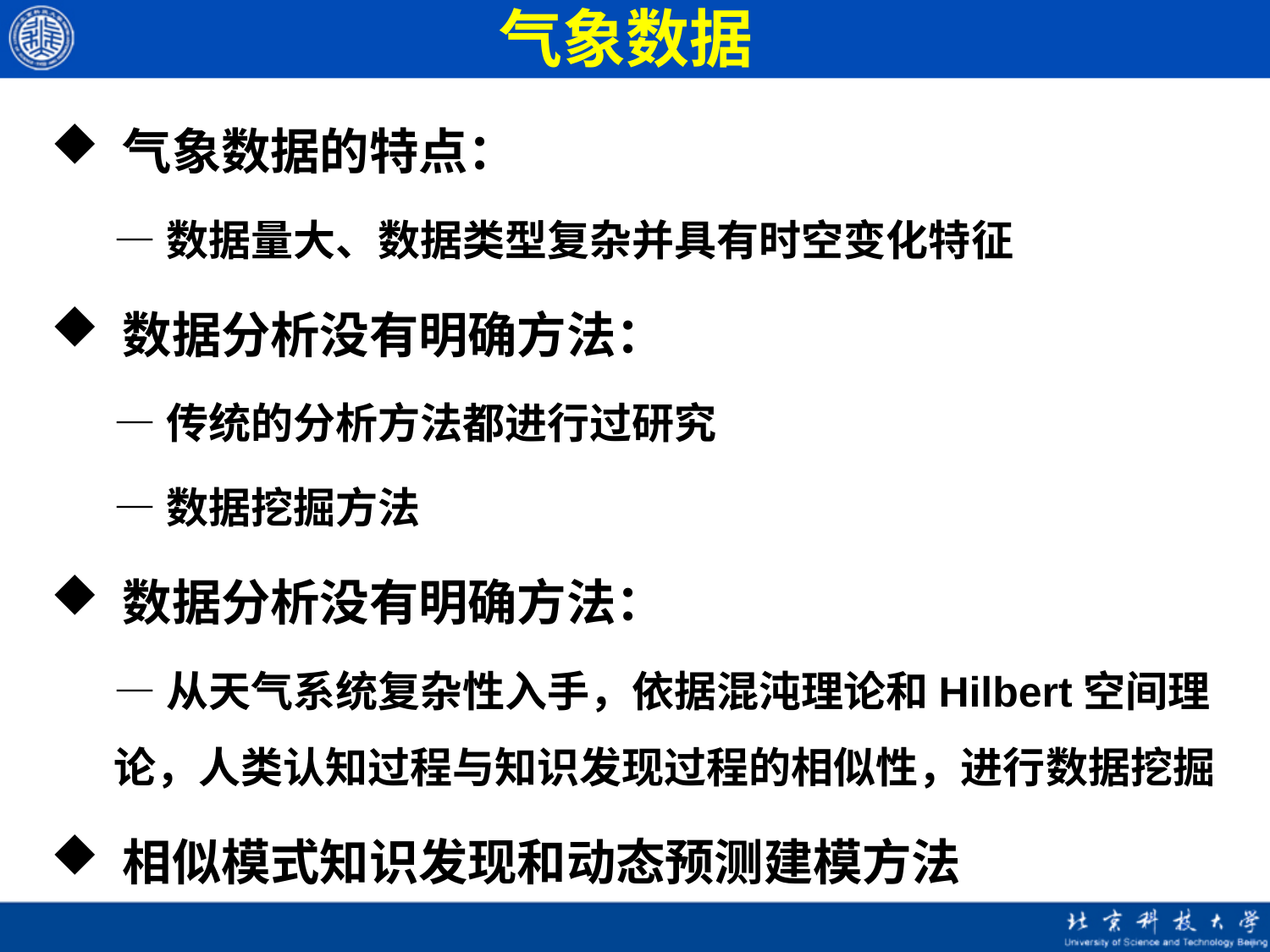

# 气象数据
 气象数据的特点：
—数据量大、数据类型复杂并具有时空变化特征
 数据分析没有明确方法：
—传统的分析方法都进行过研究
—数据挖掘方法
 数据分析没有明确方法：
—从天气系统复杂性入手，依据混沌理论和Hilbert空间理论，人类认知过程与知识发现过程的相似性，进行数据挖掘
 相似模式知识发现和动态预测建模方法